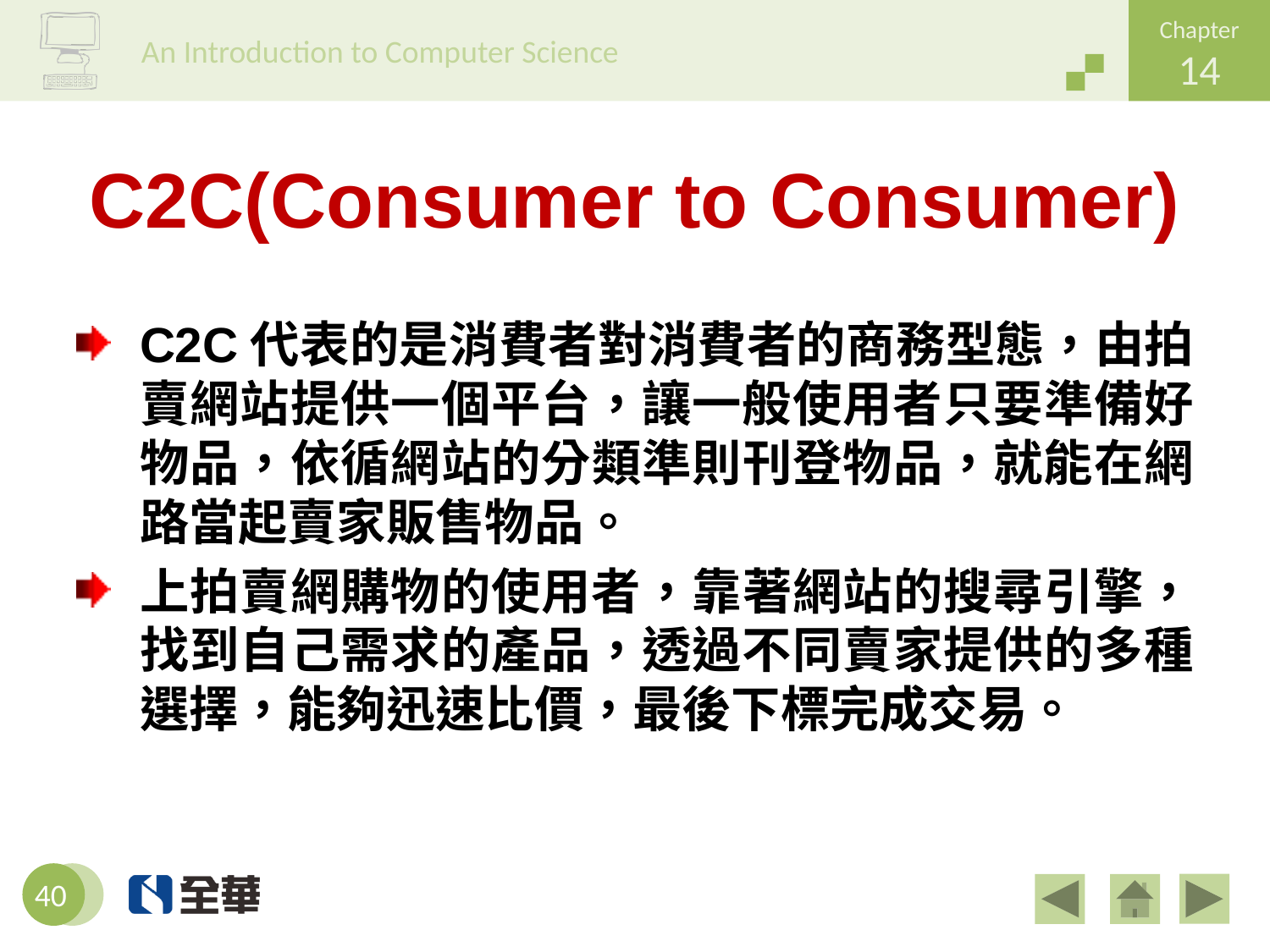

# C2C(Consumer to Consumer)
C2C代表的是消費者對消費者的商務型態，由拍賣網站提供一個平台，讓一般使用者只要準備好物品，依循網站的分類準則刊登物品，就能在網路當起賣家販售物品。
上拍賣網購物的使用者，靠著網站的搜尋引擎，找到自己需求的產品，透過不同賣家提供的多種選擇，能夠迅速比價，最後下標完成交易。